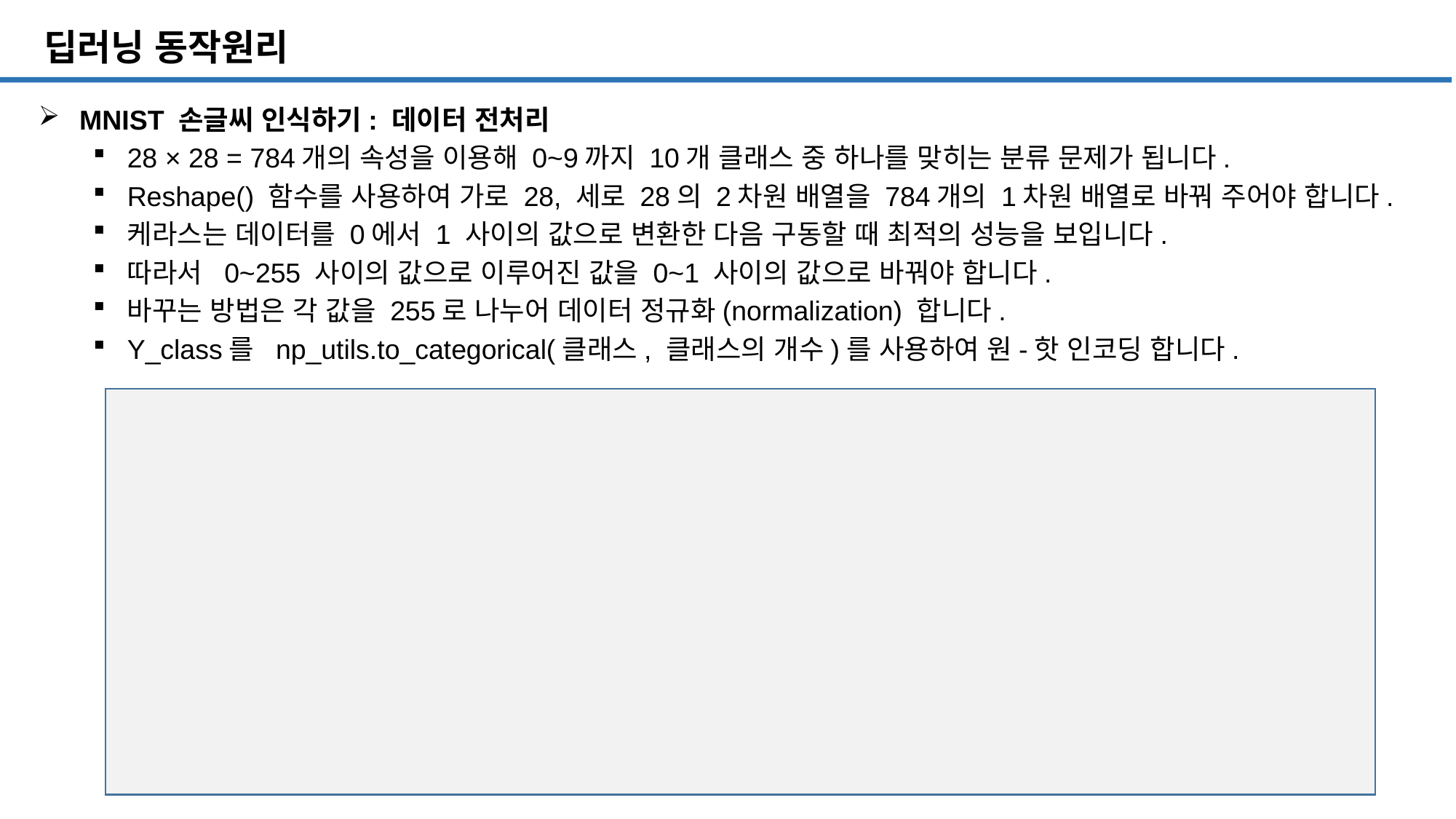

SQL 튜닝 개요
# 딥러닝 동작원리

MNIST 손글씨 인식하기: 데이터 전처리
28 × 28 = 784개의 속성을 이용해 0~9까지 10개 클래스 중 하나를 맞히는 분류 문제가 됩니다.
Reshape() 함수를 사용하여 가로 28, 세로 28의 2차원 배열을 784개의 1차원 배열로 바꿔 주어야 합니다.
케라스는 데이터를 0에서 1 사이의 값으로 변환한 다음 구동할 때 최적의 성능을 보입니다.
따라서  0~255 사이의 값으로 이루어진 값을 0~1 사이의 값으로 바꿔야 합니다.
바꾸는 방법은 각 값을 255로 나누어 데이터 정규화(normalization) 합니다.
Y_class를  np_utils.to_categorical(클래스, 클래스의 개수)를 사용하여 원-핫 인코딩 합니다.

106